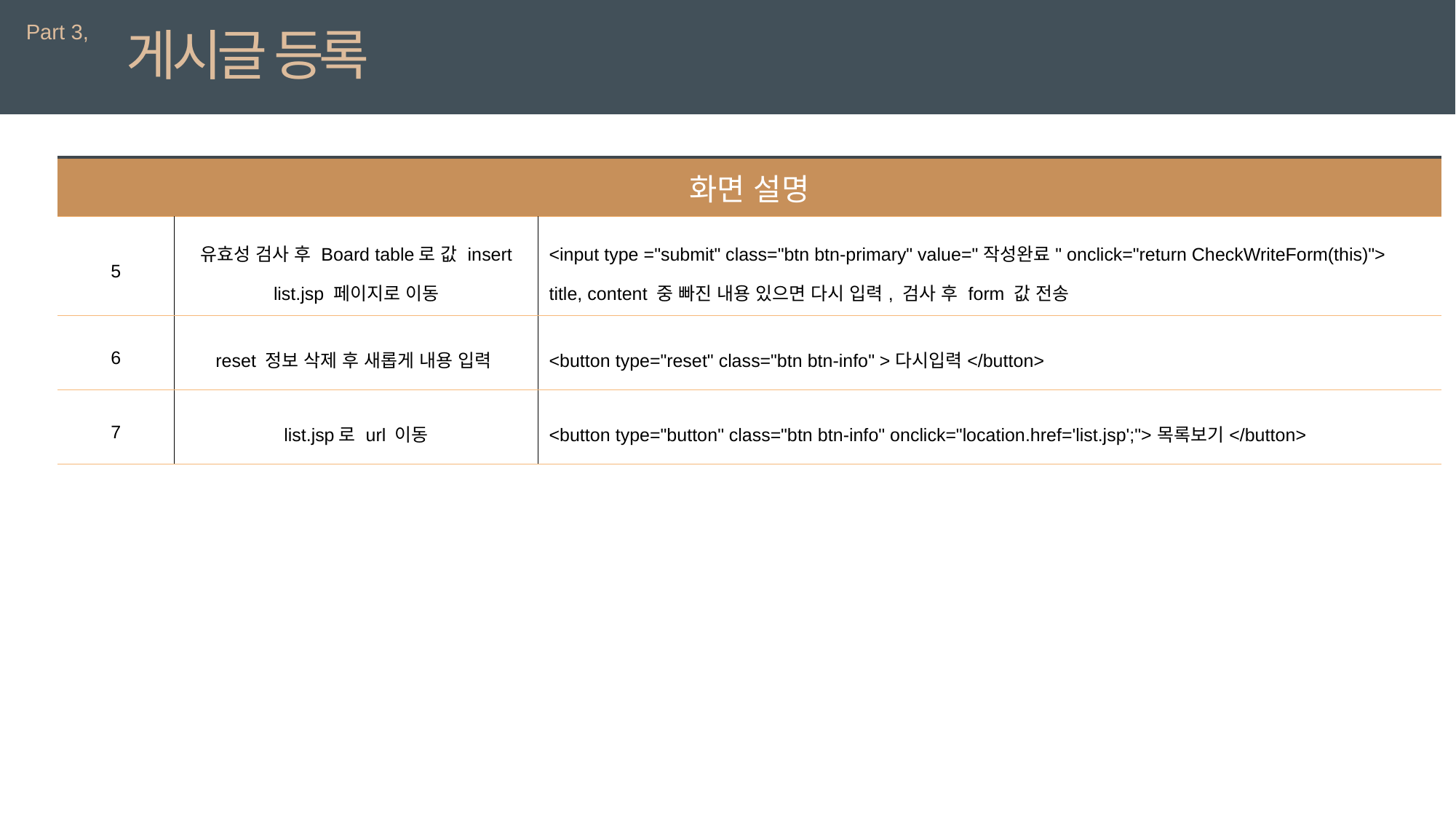

Part 3,
게시글 등록
| 화면 설명 |  |  |
| --- | --- | --- |
| 5 | 유효성 검사 후 Board table로 값 insert list.jsp 페이지로 이동 | <input type ="submit" class="btn btn-primary" value="작성완료" onclick="return CheckWriteForm(this)"> title, content 중 빠진 내용 있으면 다시 입력, 검사 후 form 값 전송 |
| 6 | reset 정보 삭제 후 새롭게 내용 입력 | <button type="reset" class="btn btn-info" >다시입력</button> |
| 7 | list.jsp로 url 이동 | <button type="button" class="btn btn-info" onclick="location.href='list.jsp';">목록보기</button> |